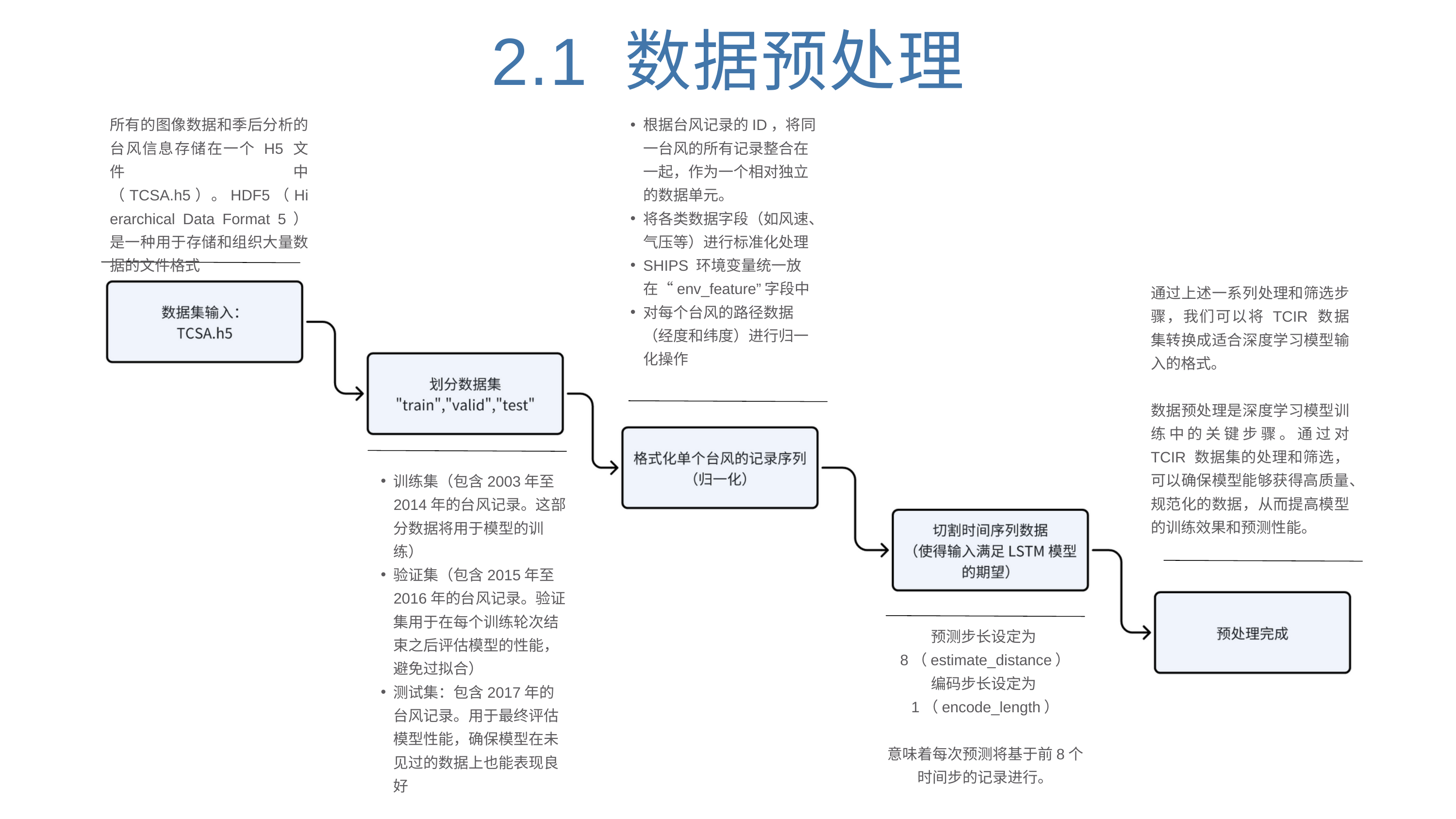

2.1 数据预处理
所有的图像数据和季后分析的台风信息存储在一个 H5 文件中（TCSA.h5）。HDF5（Hierarchical Data Format 5）是一种用于存储和组织大量数据的文件格式
根据台风记录的ID，将同一台风的所有记录整合在一起，作为一个相对独立的数据单元。
将各类数据字段（如风速、气压等）进行标准化处理
SHIPS 环境变量统一放在“env_feature”字段中
对每个台风的路径数据（经度和纬度）进行归一化操作

通过上述一系列处理和筛选步骤，我们可以将 TCIR 数据集转换成适合深度学习模型输入的格式。

数据预处理是深度学习模型训练中的关键步骤。通过对 TCIR 数据集的处理和筛选，可以确保模型能够获得高质量、规范化的数据，从而提高模型的训练效果和预测性能。

训练集（包含2003年至2014年的台风记录。这部分数据将用于模型的训练）
验证集（包含2015年至2016年的台风记录。验证集用于在每个训练轮次结束之后评估模型的性能，避免过拟合）
测试集：包含2017年的台风记录。用于最终评估模型性能，确保模型在未见过的数据上也能表现良好

预测步长设定为8（estimate_distance）
编码步长设定为1（encode_length）

意味着每次预测将基于前8个时间步的记录进行。